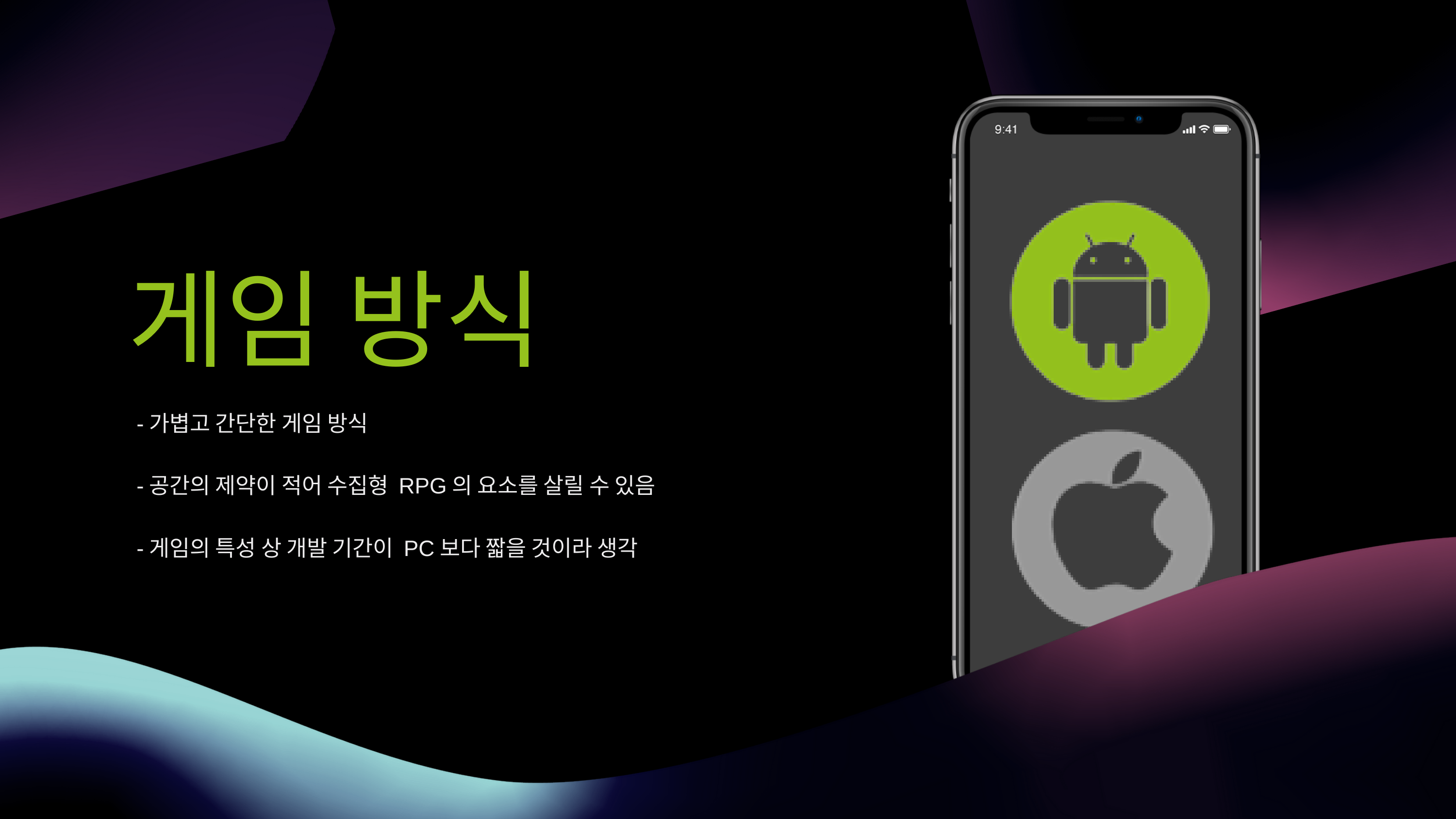

게임 방식
-가볍고 간단한 게임 방식

-공간의 제약이 적어 수집형 RPG의 요소를 살릴 수 있음

-게임의 특성 상 개발 기간이 PC보다 짧을 것이라 생각